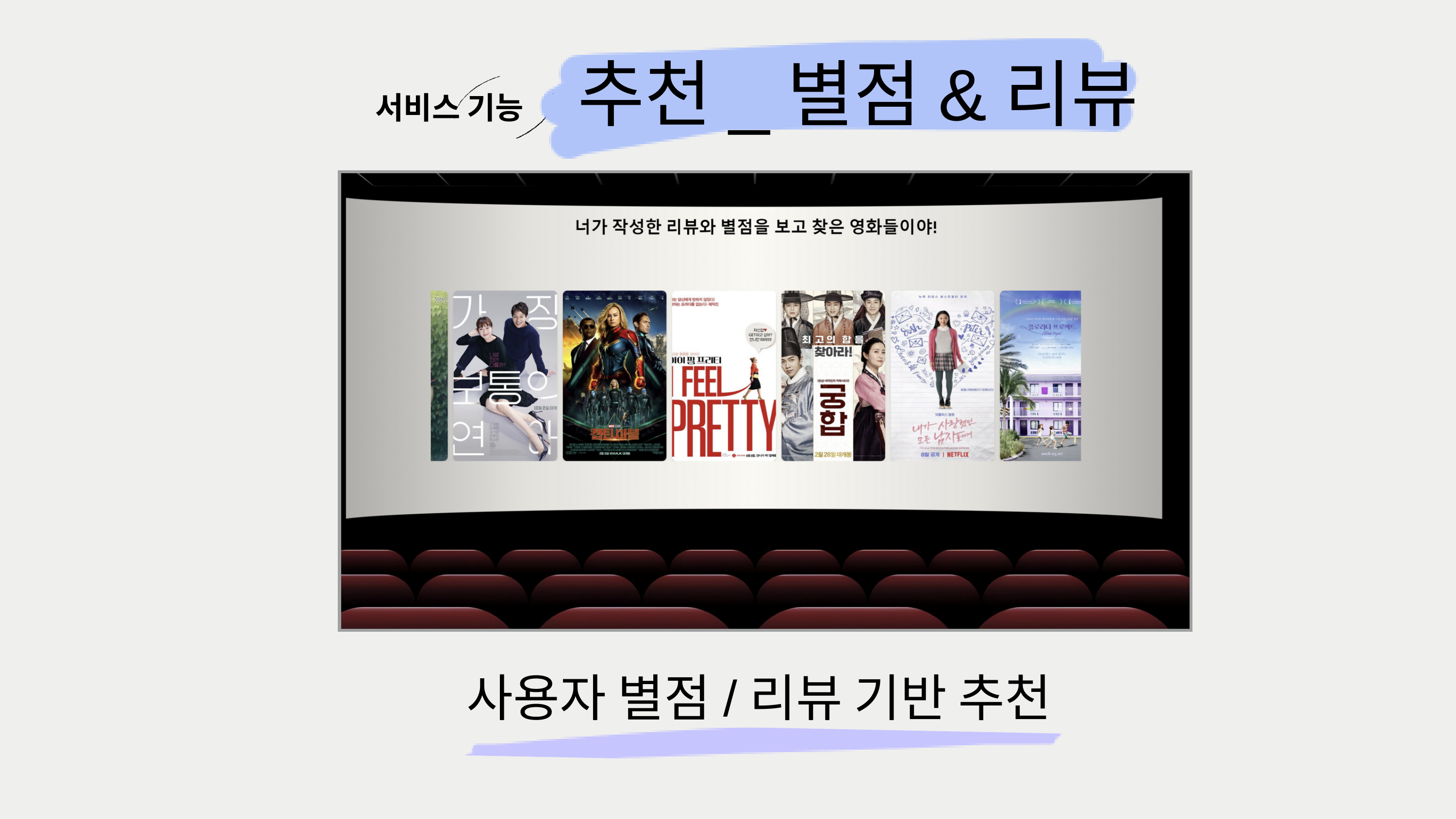

추천_별점&리뷰

서비스 기능

사용자 별점/리뷰 기반 추천